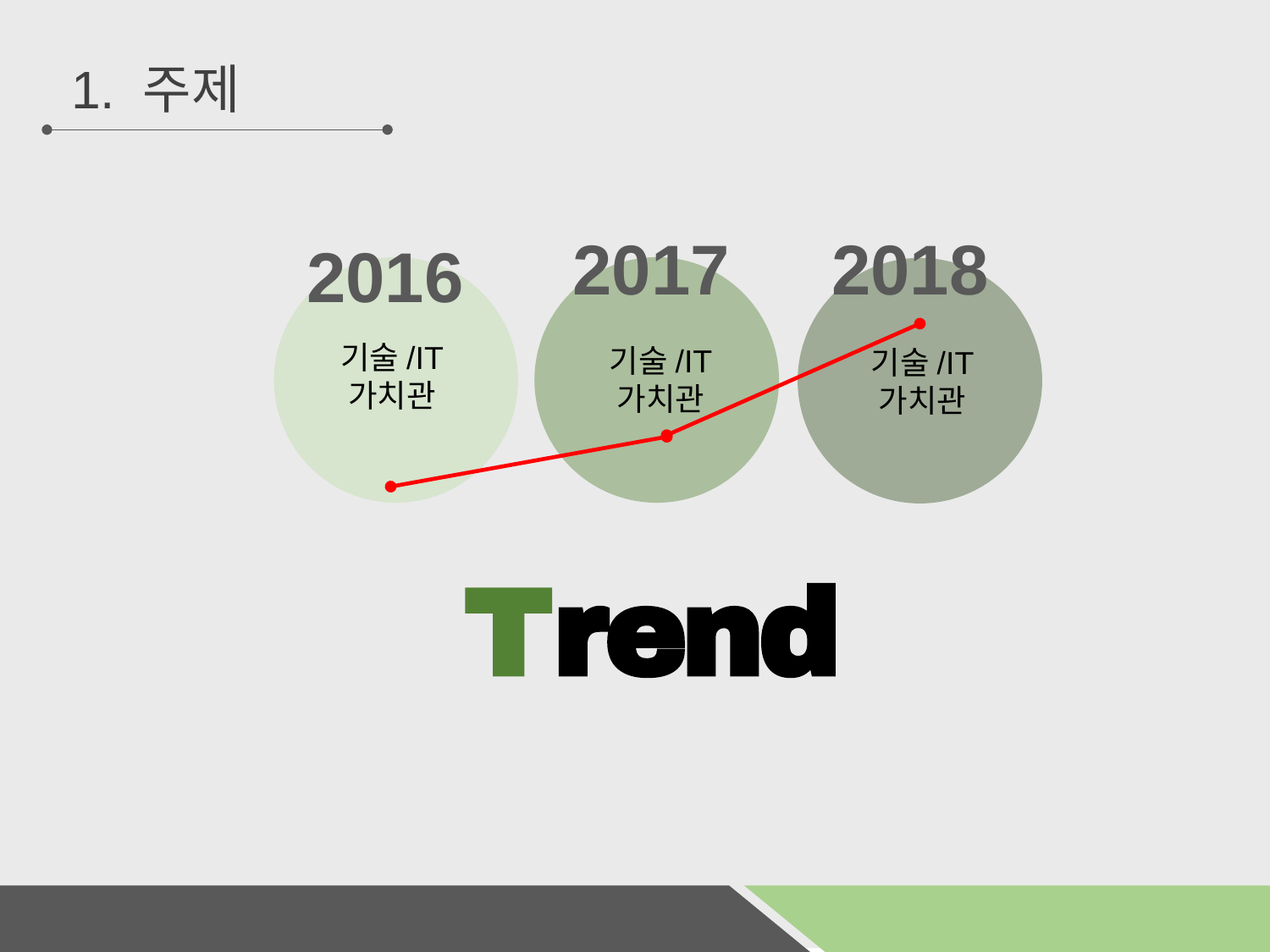

# 1. 주제

2017
2018
2016

기술/IT
가치관

기술/IT
가치관

기술/IT
가치관
Trend